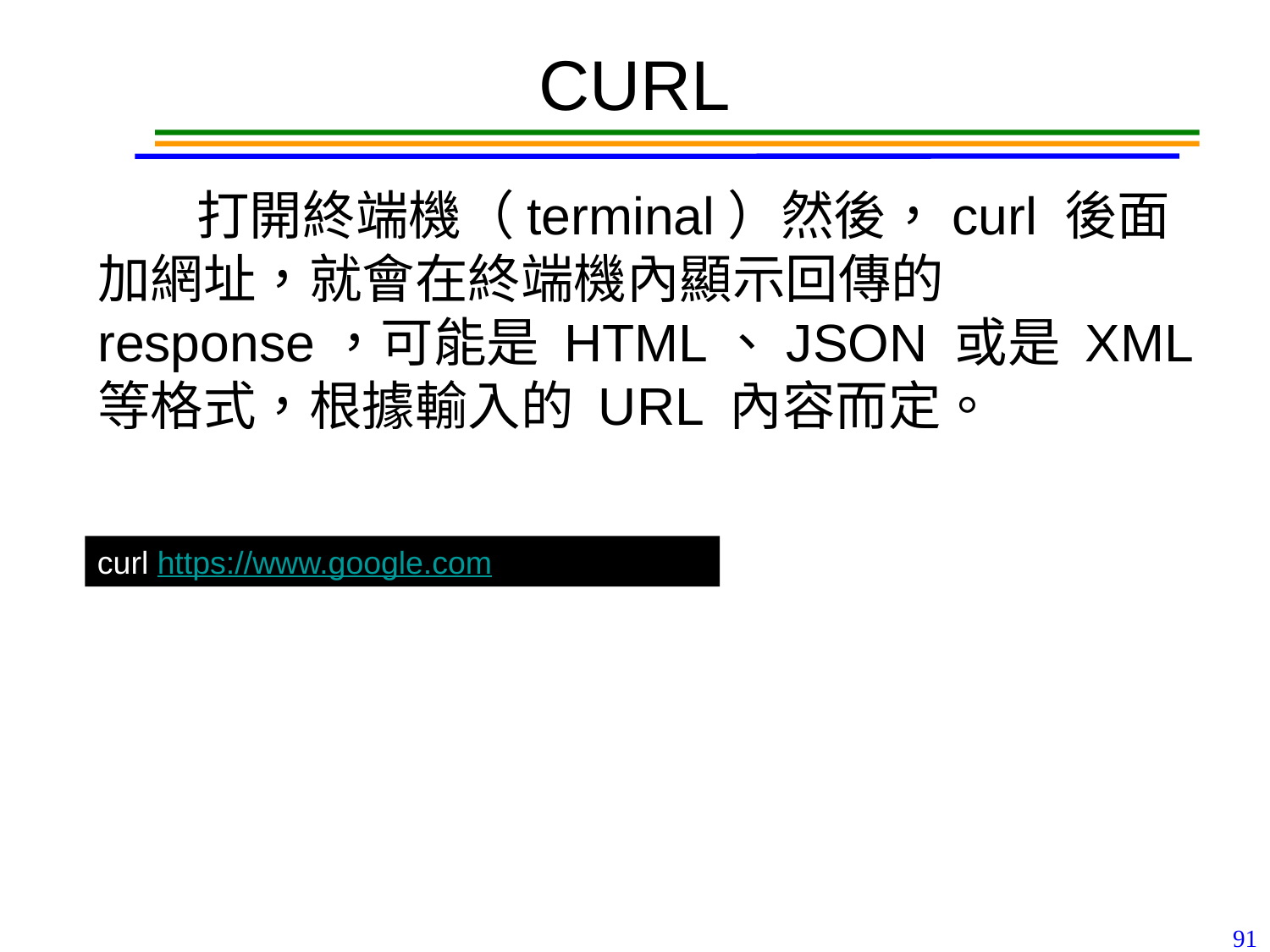

# CURL
打開終端機（terminal）然後，curl 後面加網址，就會在終端機內顯示回傳的 response，可能是 HTML、JSON 或是 XML 等格式，根據輸入的 URL 內容而定。
curl https://www.google.com
91